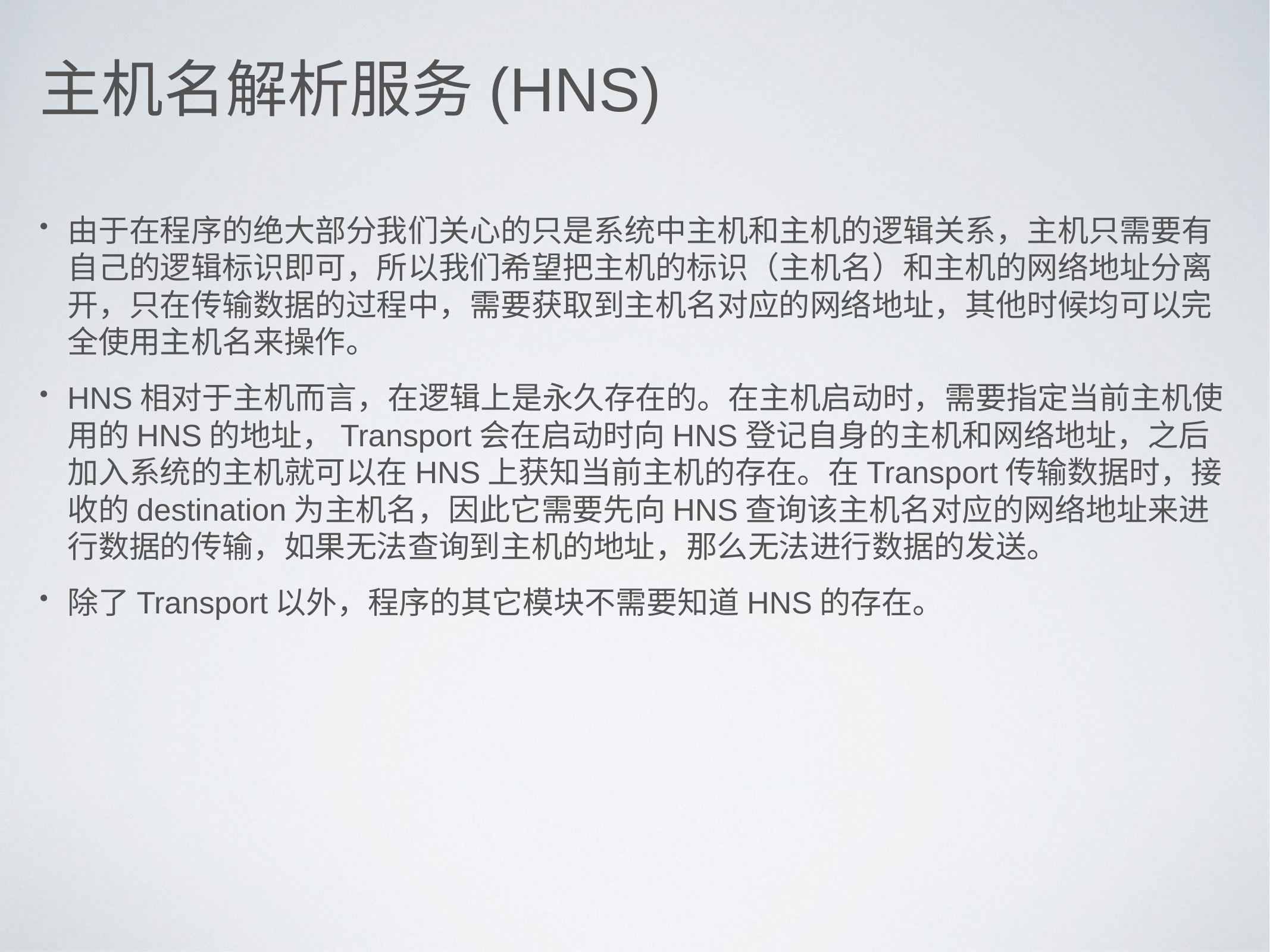

# 主机名解析服务(HNS)
由于在程序的绝大部分我们关心的只是系统中主机和主机的逻辑关系，主机只需要有自己的逻辑标识即可，所以我们希望把主机的标识（主机名）和主机的网络地址分离开，只在传输数据的过程中，需要获取到主机名对应的网络地址，其他时候均可以完全使用主机名来操作。
HNS相对于主机而言，在逻辑上是永久存在的。在主机启动时，需要指定当前主机使用的HNS的地址，Transport会在启动时向HNS登记自身的主机和网络地址，之后加入系统的主机就可以在HNS上获知当前主机的存在。在Transport传输数据时，接收的destination为主机名，因此它需要先向HNS查询该主机名对应的网络地址来进行数据的传输，如果无法查询到主机的地址，那么无法进行数据的发送。
除了Transport以外，程序的其它模块不需要知道HNS的存在。